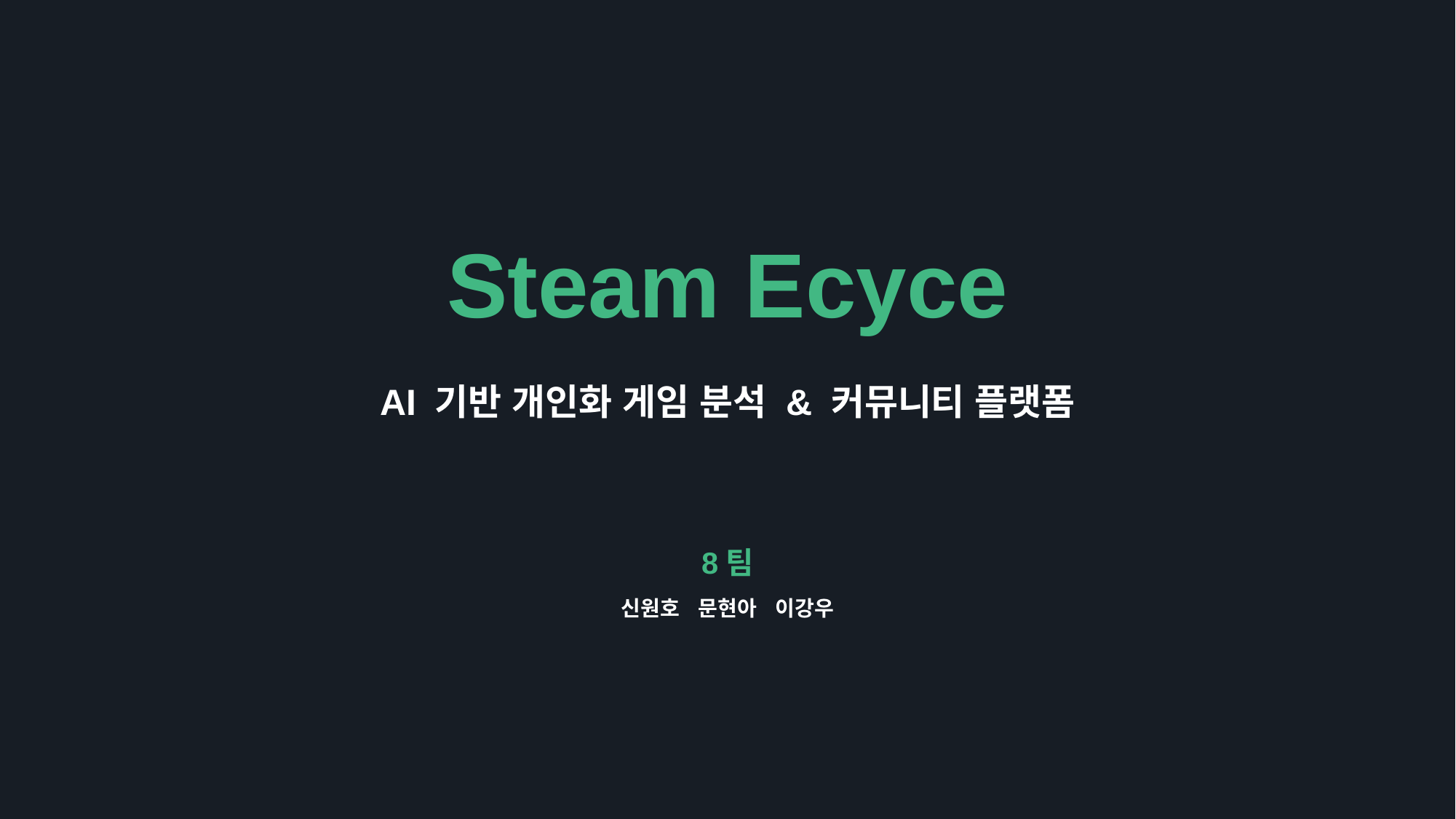

Steam Ecyce

AI 기반 개인화 게임 분석 & 커뮤니티 플랫폼

8팀

신원호   문현아   이강우